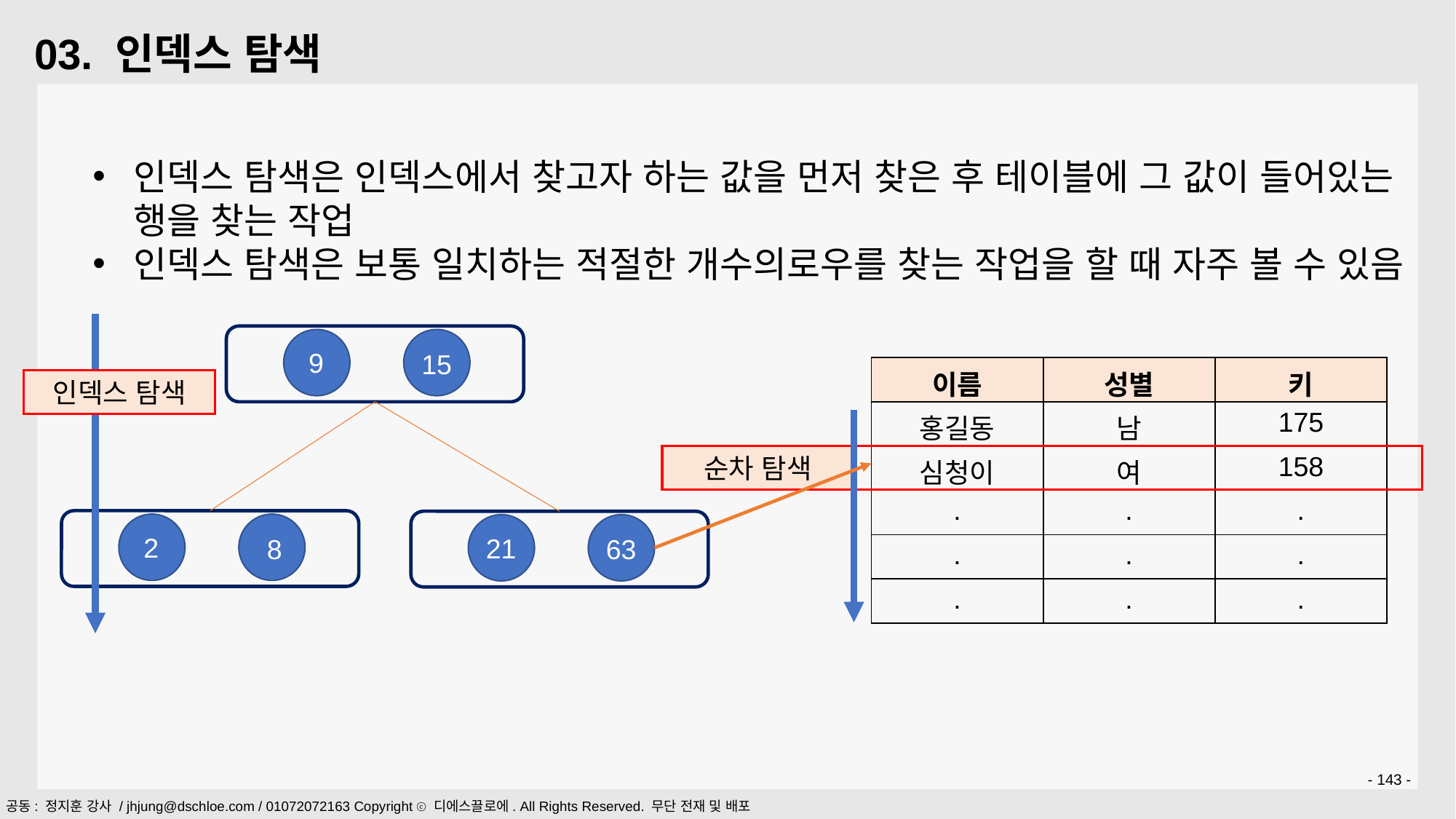

03. 인덱스 탐색
인덱스 탐색은 인덱스에서 찾고자 하는 값을 먼저 찾은 후 테이블에 그 값이 들어있는 행을 찾는 작업
인덱스 탐색은 보통 일치하는 적절한 개수의로우를 찾는 작업을 할 때 자주 볼 수 있음

9
15
| 이름 | 성별 | 키 |
| --- | --- | --- |
| 홍길동 | 남 | 175 |
| 심청이 | 여 | 158 |
| . | . | . |
| . | . | . |
| . | . | . |
인덱스 탐색
순차 탐색

2
21
8
63
- 143 -